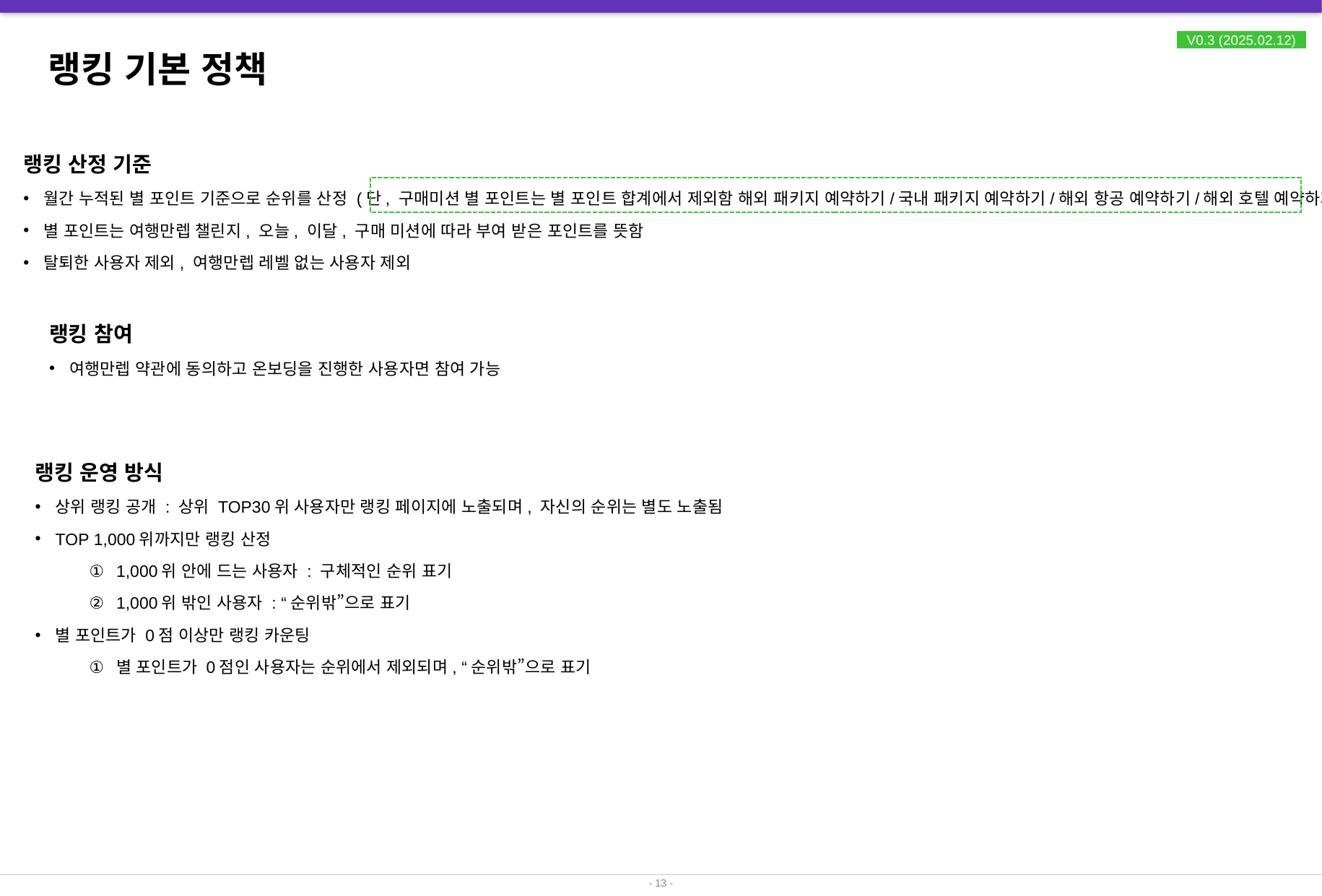

# 랭킹 기본 정책
V0.3 (2025.02.12)
랭킹 산정 기준
월간 누적된 별 포인트 기준으로 순위를 산정 (단, 구매미션 별 포인트는 별 포인트 합계에서 제외함 해외 패키지 예약하기/국내 패키지 예약하기/해외 항공 예약하기/해외 호텔 예약하기)
별 포인트는 여행만렙 챌린지, 오늘, 이달, 구매 미션에 따라 부여 받은 포인트를 뜻함
탈퇴한 사용자 제외, 여행만렙 레벨 없는 사용자 제외

랭킹 참여
여행만렙 약관에 동의하고 온보딩을 진행한 사용자면 참여 가능
랭킹 운영 방식
상위 랭킹 공개 : 상위 TOP30위 사용자만 랭킹 페이지에 노출되며, 자신의 순위는 별도 노출됨
TOP 1,000위까지만 랭킹 산정
1,000위 안에 드는 사용자 : 구체적인 순위 표기
1,000위 밖인 사용자 : “순위밖”으로 표기
별 포인트가 0점 이상만 랭킹 카운팅
별 포인트가 0점인 사용자는 순위에서 제외되며, “순위밖”으로 표기
- 13 -